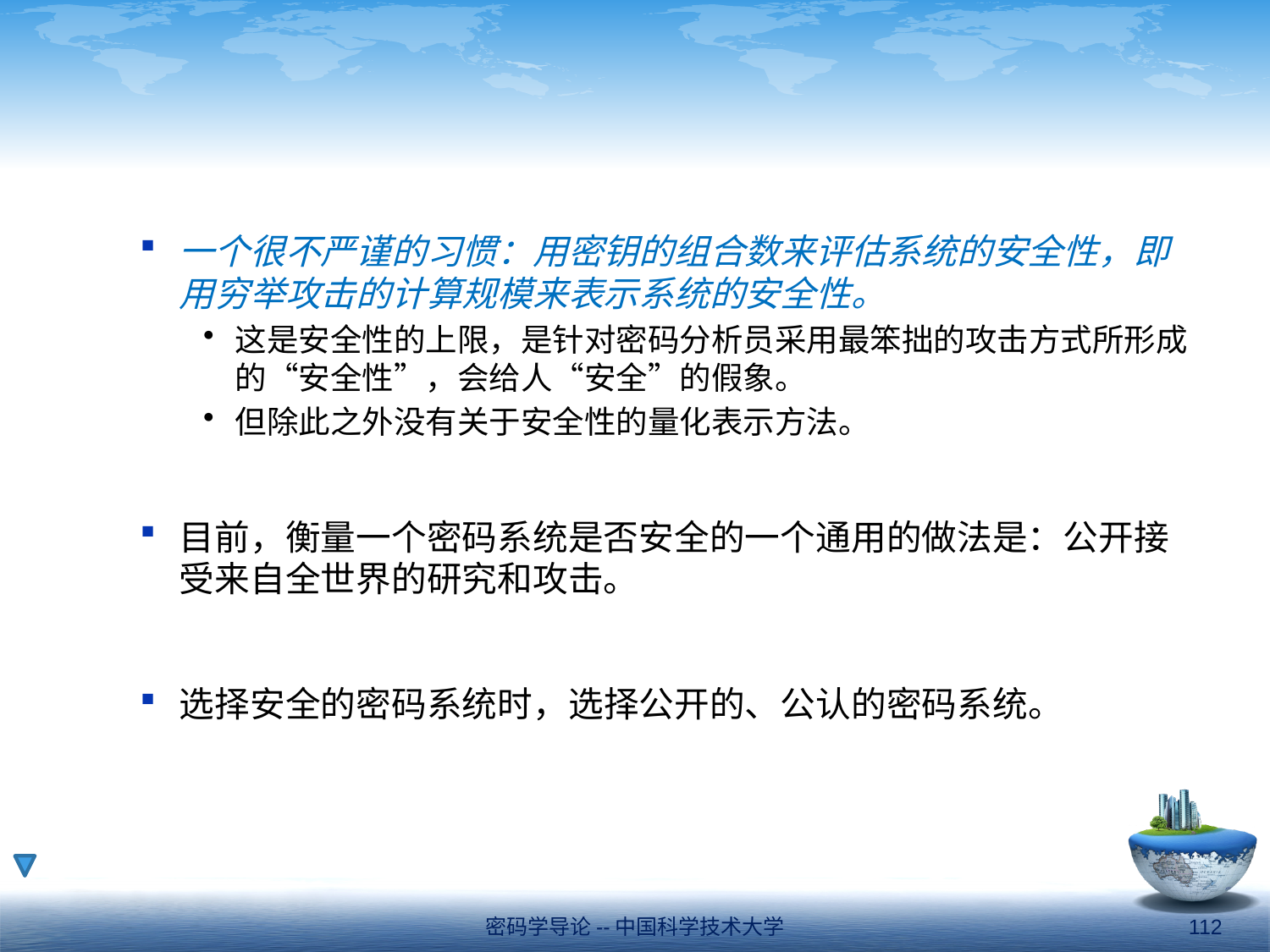

#

一个很不严谨的习惯：用密钥的组合数来评估系统的安全性，即用穷举攻击的计算规模来表示系统的安全性。
这是安全性的上限，是针对密码分析员采用最笨拙的攻击方式所形成的“安全性”，会给人“安全”的假象。
但除此之外没有关于安全性的量化表示方法。

目前，衡量一个密码系统是否安全的一个通用的做法是：公开接受来自全世界的研究和攻击。

选择安全的密码系统时，选择公开的、公认的密码系统。

密码学导论--中国科学技术大学
112